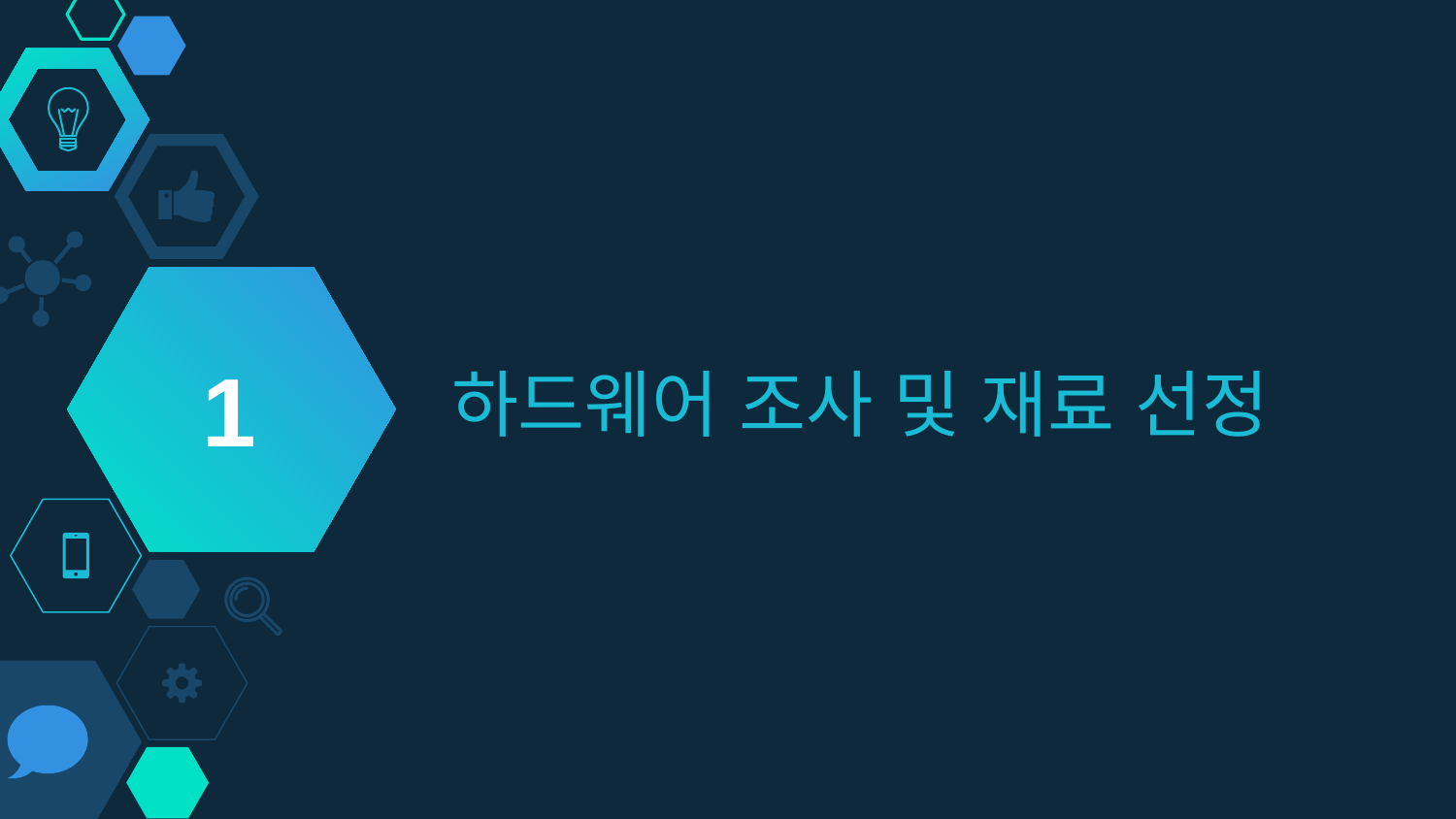

1
# 하드웨어 조사 및 재료 선정